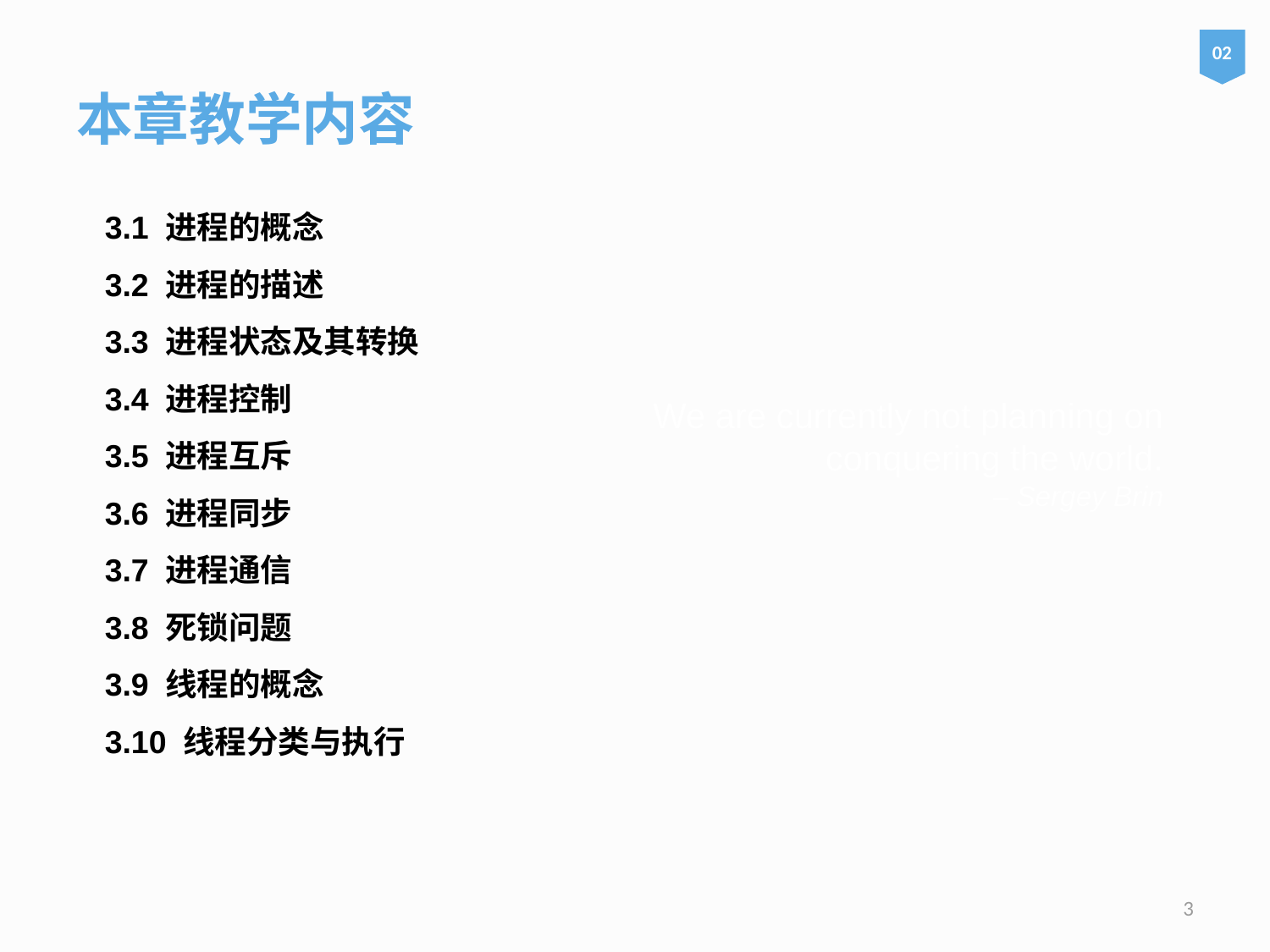

02
本章教学内容
3.1 进程的概念
3.2 进程的描述
3.3 进程状态及其转换
3.4 进程控制
3.5 进程互斥
3.6 进程同步
3.7 进程通信
3.8 死锁问题
3.9 线程的概念
3.10 线程分类与执行
# We are currently not planning on conquering the world. – Sergey Brin
3